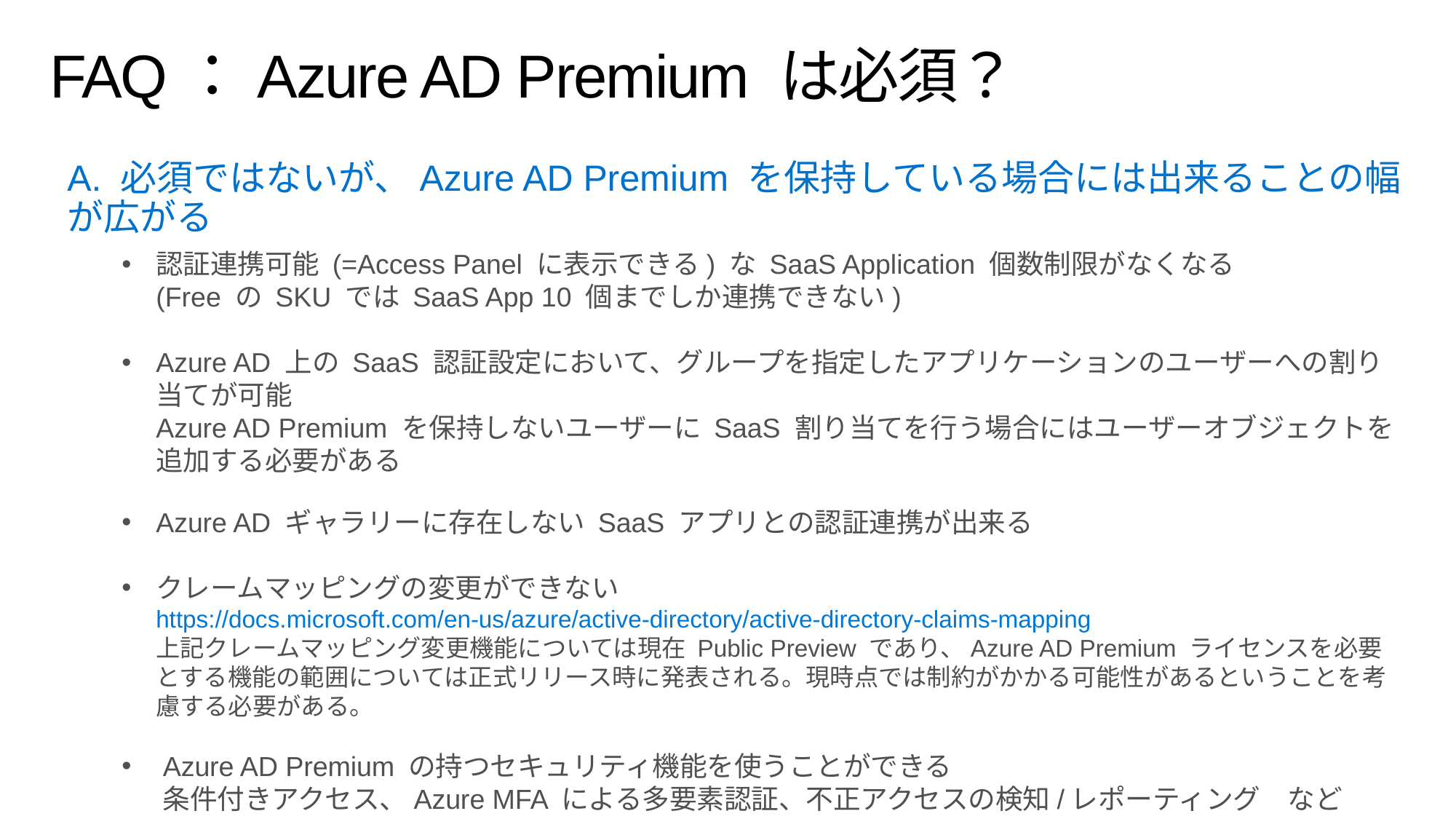

# FAQ：Azure AD Premium は必須？
A. 必須ではないが、Azure AD Premium を保持している場合には出来ることの幅が広がる
認証連携可能 (=Access Panel に表示できる) な SaaS Application 個数制限がなくなる
(Free の SKU では SaaS App 10 個までしか連携できない)

Azure AD 上の SaaS 認証設定において、グループを指定したアプリケーションのユーザーへの割り当てが可能
Azure AD Premium を保持しないユーザーに SaaS 割り当てを行う場合にはユーザーオブジェクトを追加する必要がある

Azure AD ギャラリーに存在しない SaaS アプリとの認証連携が出来る

クレームマッピングの変更ができない
https://docs.microsoft.com/en-us/azure/active-directory/active-directory-claims-mapping
上記クレームマッピング変更機能については現在 Public Preview であり、Azure AD Premium ライセンスを必要とする機能の範囲については正式リリース時に発表される。現時点では制約がかかる可能性があるということを考慮する必要がある。

Azure AD Premium の持つセキュリティ機能を使うことができる
条件付きアクセス、Azure MFA による多要素認証、不正アクセスの検知/レポーティング　など